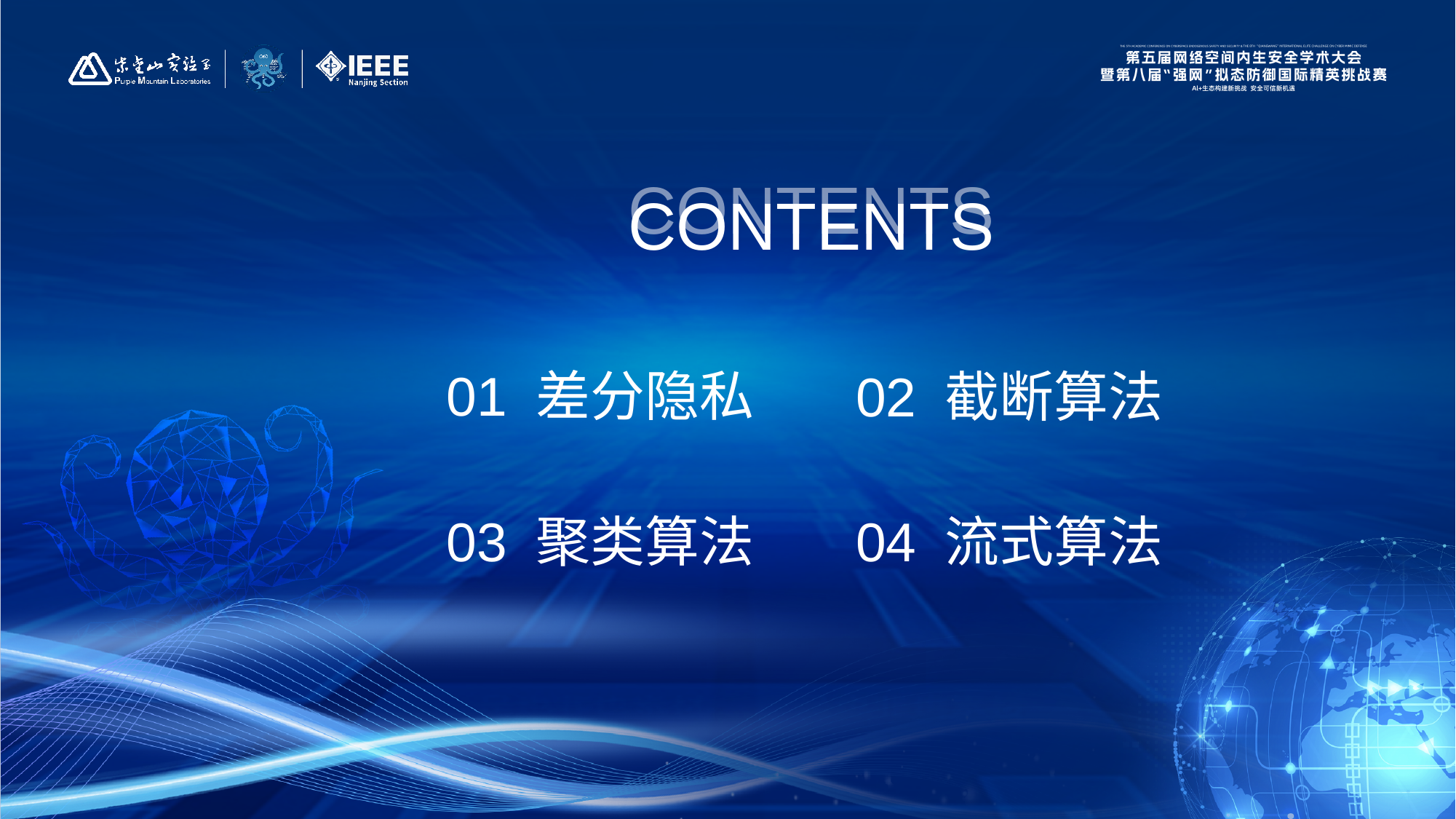

CONTENTS
CONTENTS
01 差分隐私
02 截断算法
03 聚类算法
04 流式算法